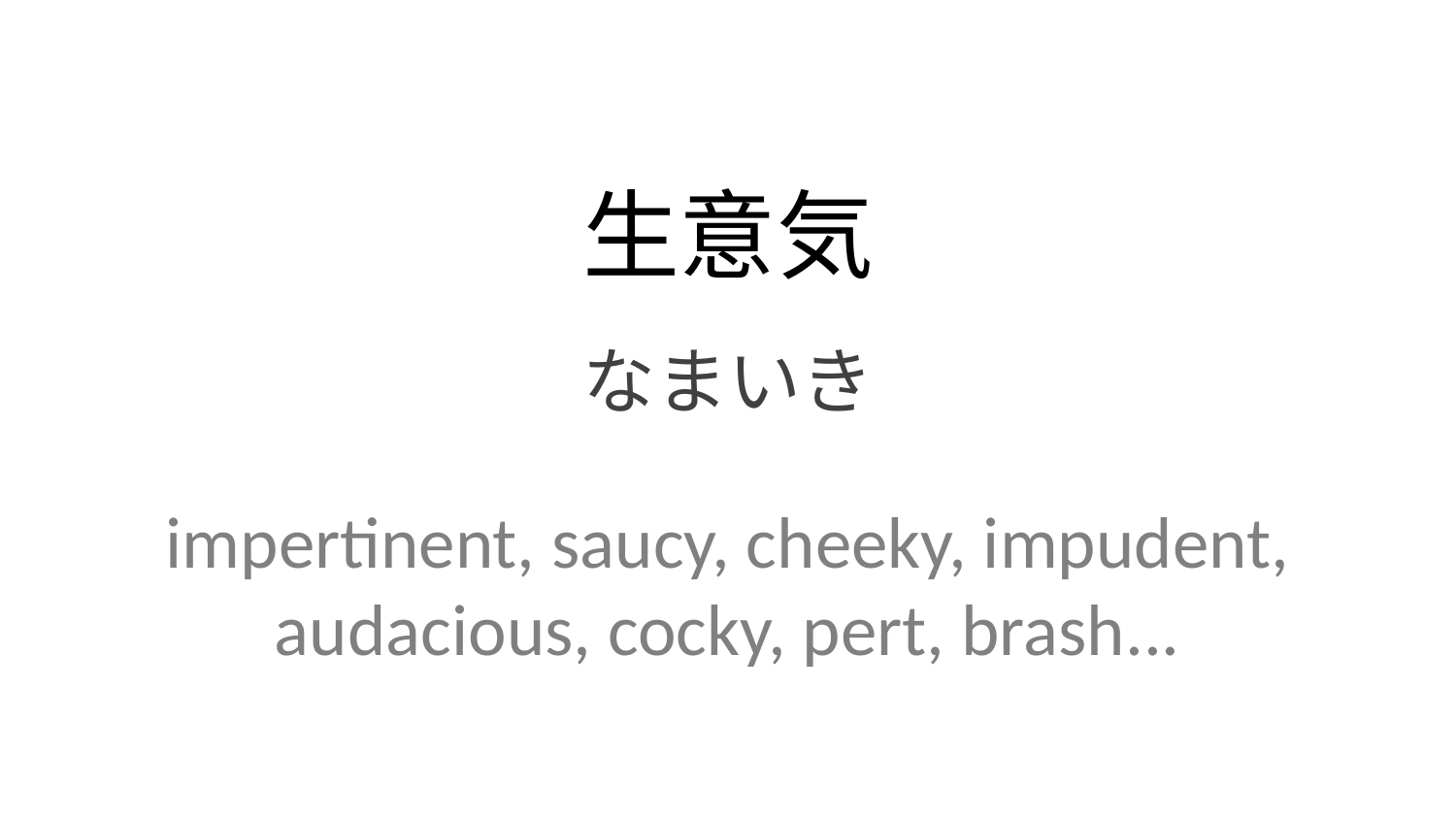

生意気

なまいき
impertinent, saucy, cheeky, impudent, audacious, cocky, pert, brash...